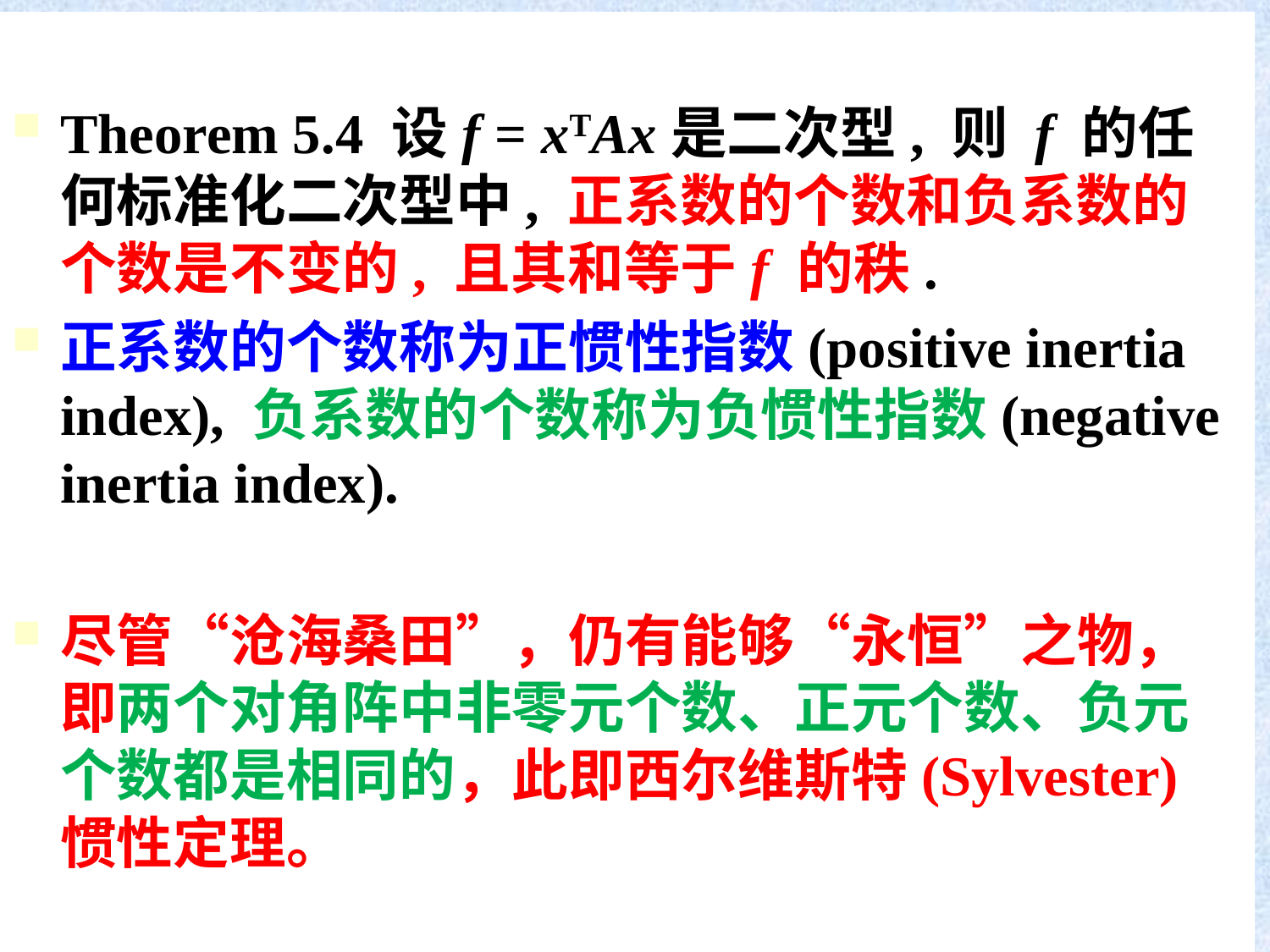

Theorem 5.4 设f = xTAx是二次型, 则 f 的任何标准化二次型中, 正系数的个数和负系数的个数是不变的, 且其和等于f 的秩.
正系数的个数称为正惯性指数(positive inertia index), 负系数的个数称为负惯性指数(negative inertia index).

尽管“沧海桑田”，仍有能够“永恒”之物，即两个对角阵中非零元个数、正元个数、负元个数都是相同的，此即西尔维斯特(Sylvester)惯性定理。